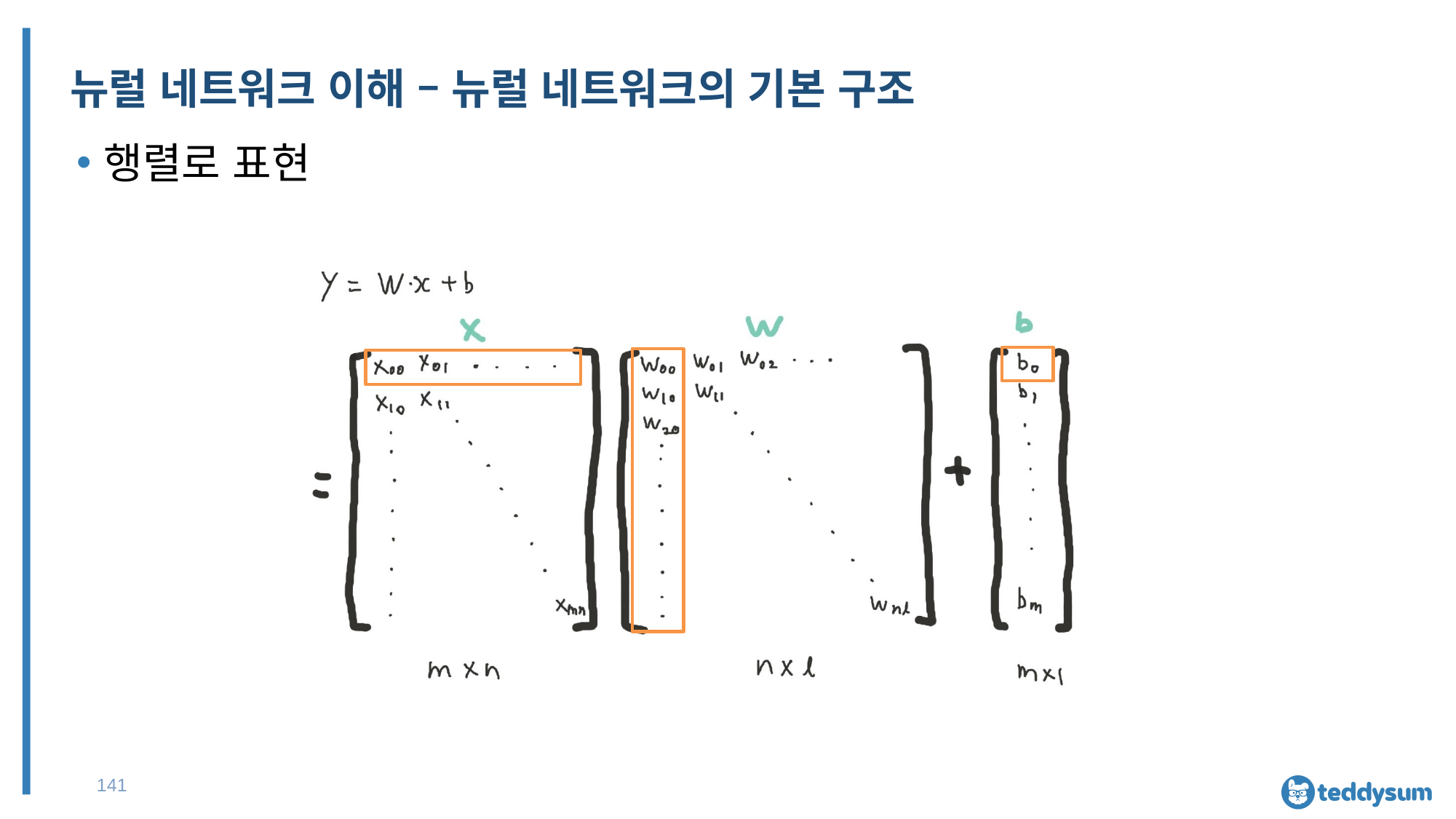

# 뉴럴 네트워크 이해 – 뉴럴 네트워크의 기본 구조
행렬로 표현

141